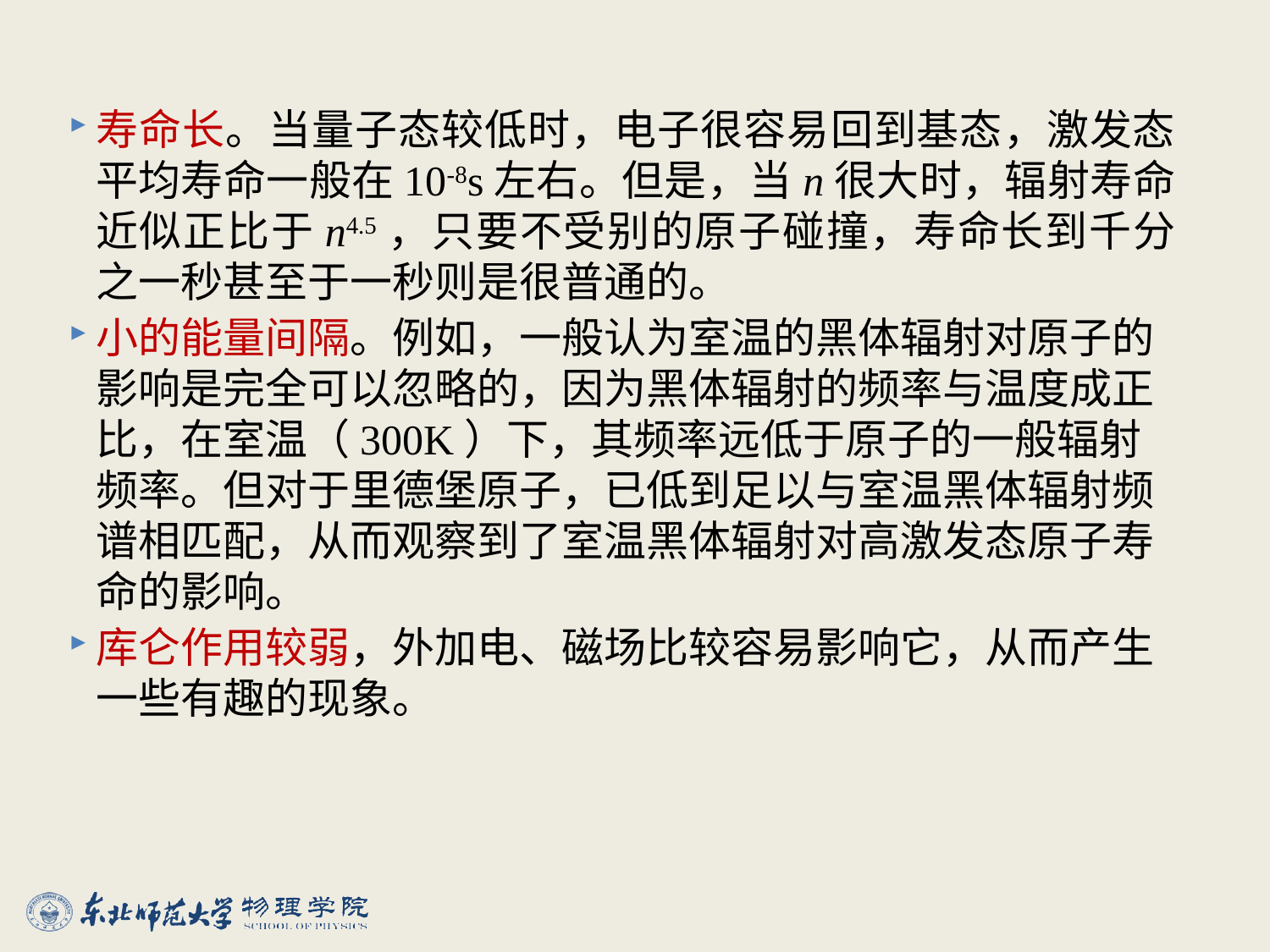

寿命长。当量子态较低时，电子很容易回到基态，激发态平均寿命一般在10-8s左右。但是，当n很大时，辐射寿命近似正比于n4.5，只要不受别的原子碰撞，寿命长到千分之一秒甚至于一秒则是很普通的。
小的能量间隔。例如，一般认为室温的黑体辐射对原子的影响是完全可以忽略的，因为黑体辐射的频率与温度成正比，在室温（300K）下，其频率远低于原子的一般辐射频率。但对于里德堡原子，已低到足以与室温黑体辐射频谱相匹配，从而观察到了室温黑体辐射对高激发态原子寿命的影响。
库仑作用较弱，外加电、磁场比较容易影响它，从而产生一些有趣的现象。